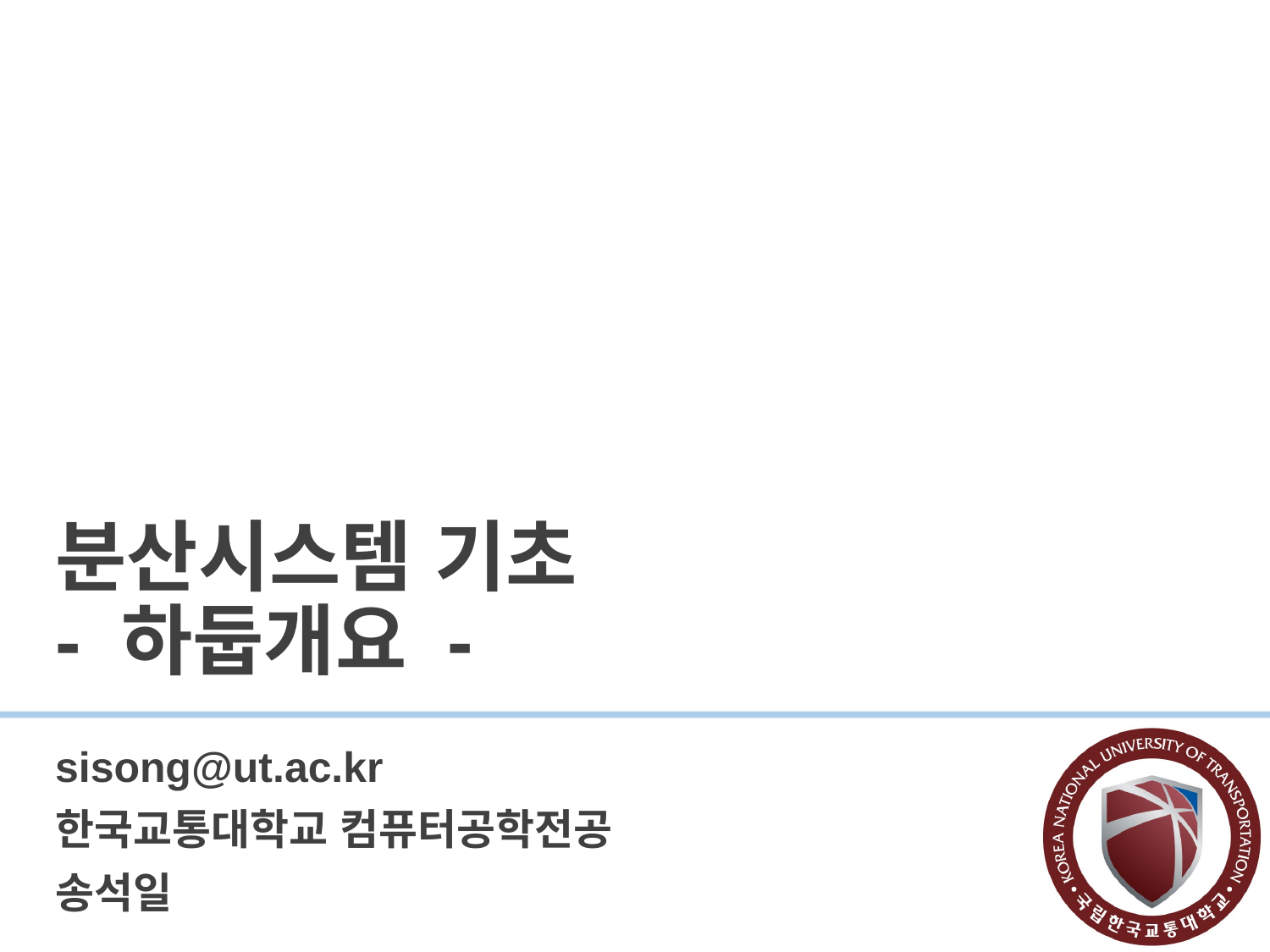

# 분산시스템 기초 - 하둡개요 -
sisong@ut.ac.kr
한국교통대학교 컴퓨터공학전공
송석일